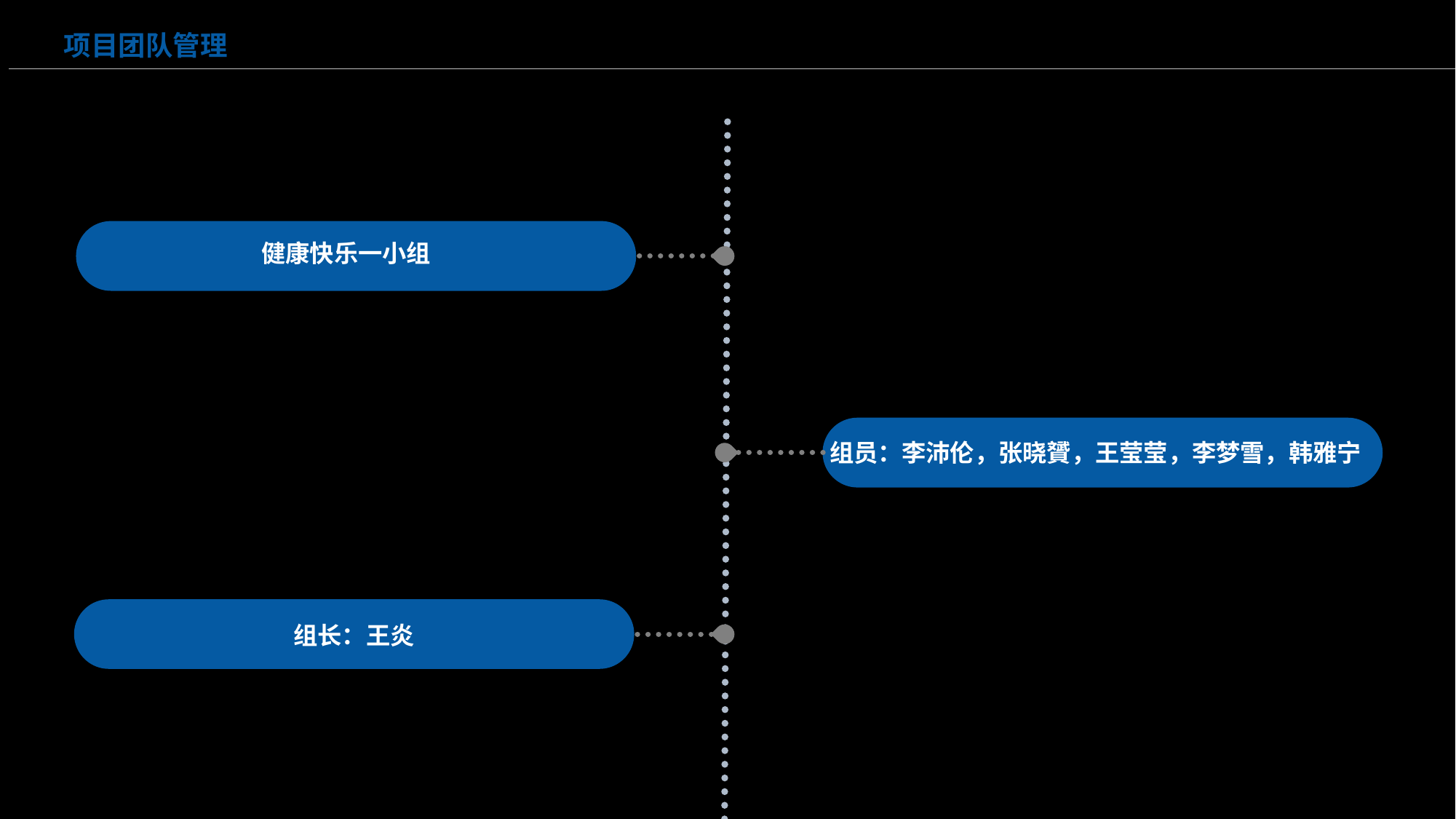

项目团队管理

健康快乐一小组

组员：李沛伦，张晓贇，王莹莹，李梦雪，韩雅宁

组长：王炎